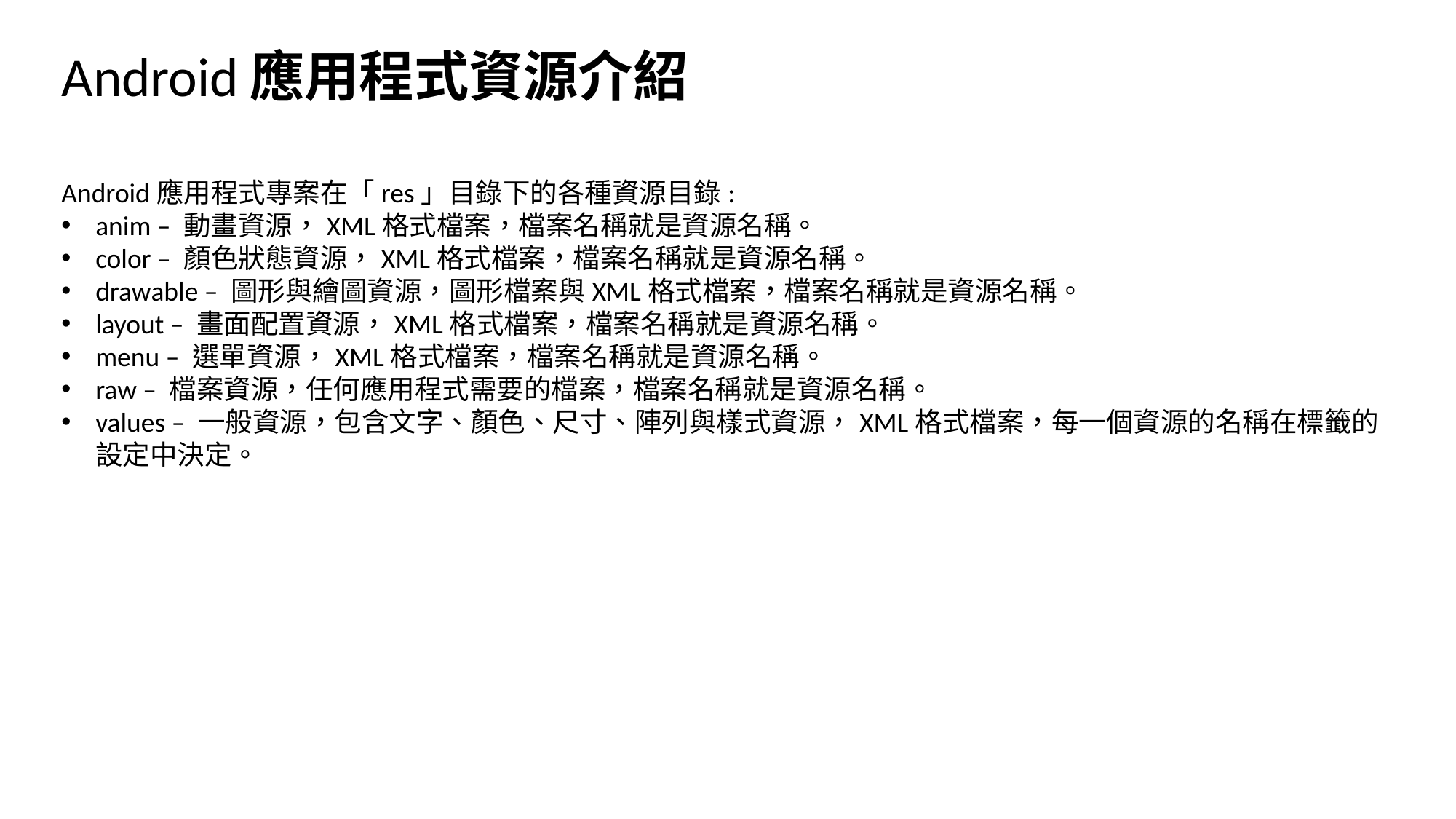

# Android應用程式資源介紹
Android應用程式專案在「res」目錄下的各種資源目錄:
anim – 動畫資源，XML格式檔案，檔案名稱就是資源名稱。
color – 顏色狀態資源，XML格式檔案，檔案名稱就是資源名稱。
drawable – 圖形與繪圖資源，圖形檔案與XML格式檔案，檔案名稱就是資源名稱。
layout – 畫面配置資源，XML格式檔案，檔案名稱就是資源名稱。
menu – 選單資源，XML格式檔案，檔案名稱就是資源名稱。
raw – 檔案資源，任何應用程式需要的檔案，檔案名稱就是資源名稱。
values – 一般資源，包含文字、顏色、尺寸、陣列與樣式資源，XML格式檔案，每一個資源的名稱在標籤的設定中決定。